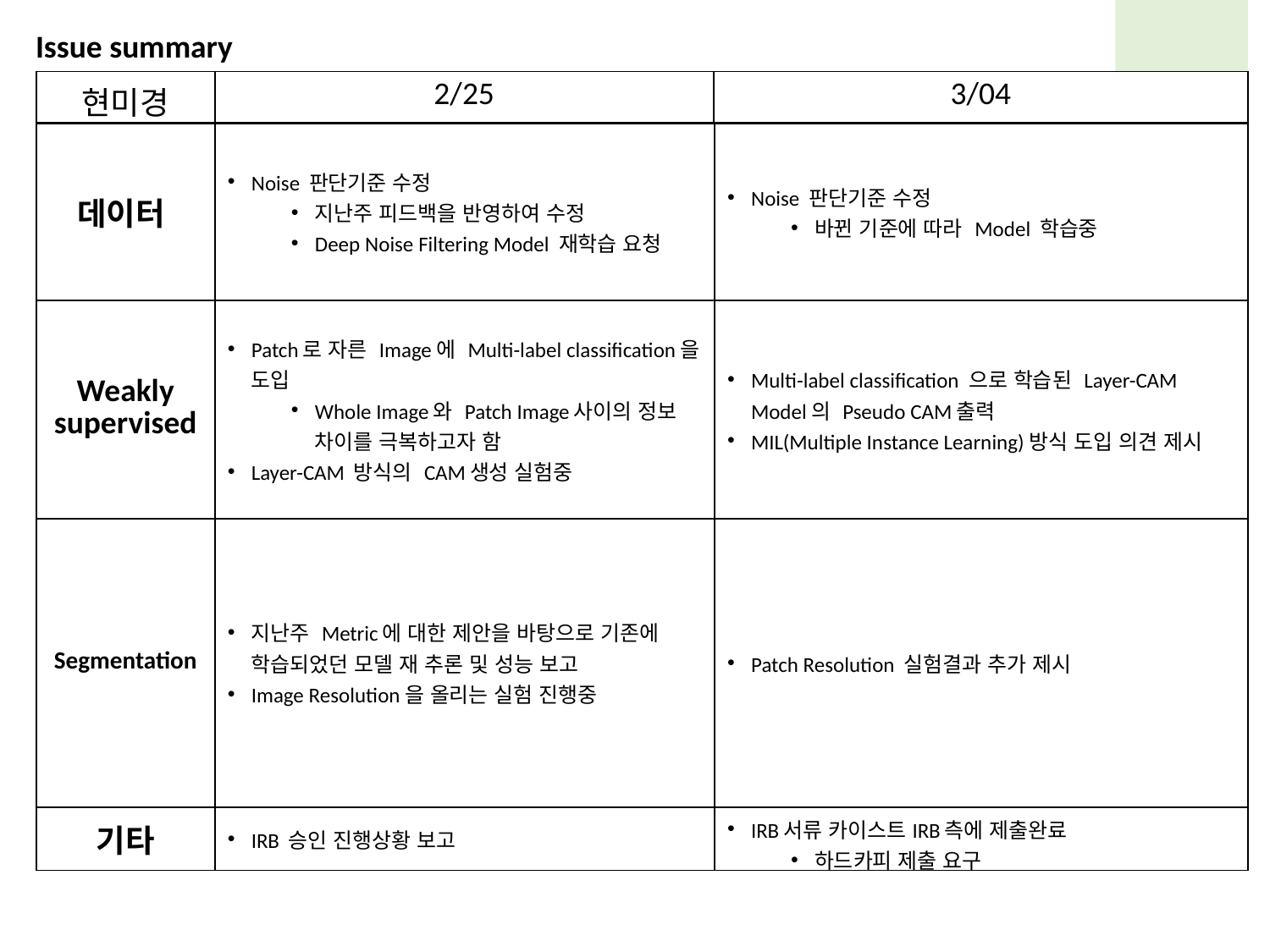

Issue summary
| 현미경 | 2/25 | 3/04 |
| --- | --- | --- |
|  |  |  |
| 데이터 | Noise 판단기준 수정 지난주 피드백을 반영하여 수정 Deep Noise Filtering Model 재학습 요청 | Noise 판단기준 수정 바뀐 기준에 따라 Model 학습중 |
| --- | --- | --- |
| Weakly supervised | Patch로 자른 Image에 Multi-label classification을 도입 Whole Image와 Patch Image사이의 정보 차이를 극복하고자 함 Layer-CAM 방식의 CAM생성 실험중 | Multi-label classification 으로 학습된 Layer-CAM Model의 Pseudo CAM출력 MIL(Multiple Instance Learning)방식 도입 의견 제시 |
| Segmentation | 지난주 Metric에 대한 제안을 바탕으로 기존에 학습되었던 모델 재 추론 및 성능 보고 Image Resolution을 올리는 실험 진행중 | Patch Resolution 실험결과 추가 제시 |
| 기타 | IRB 승인 진행상황 보고 | IRB서류 카이스트IRB측에 제출완료 하드카피 제출 요구 |